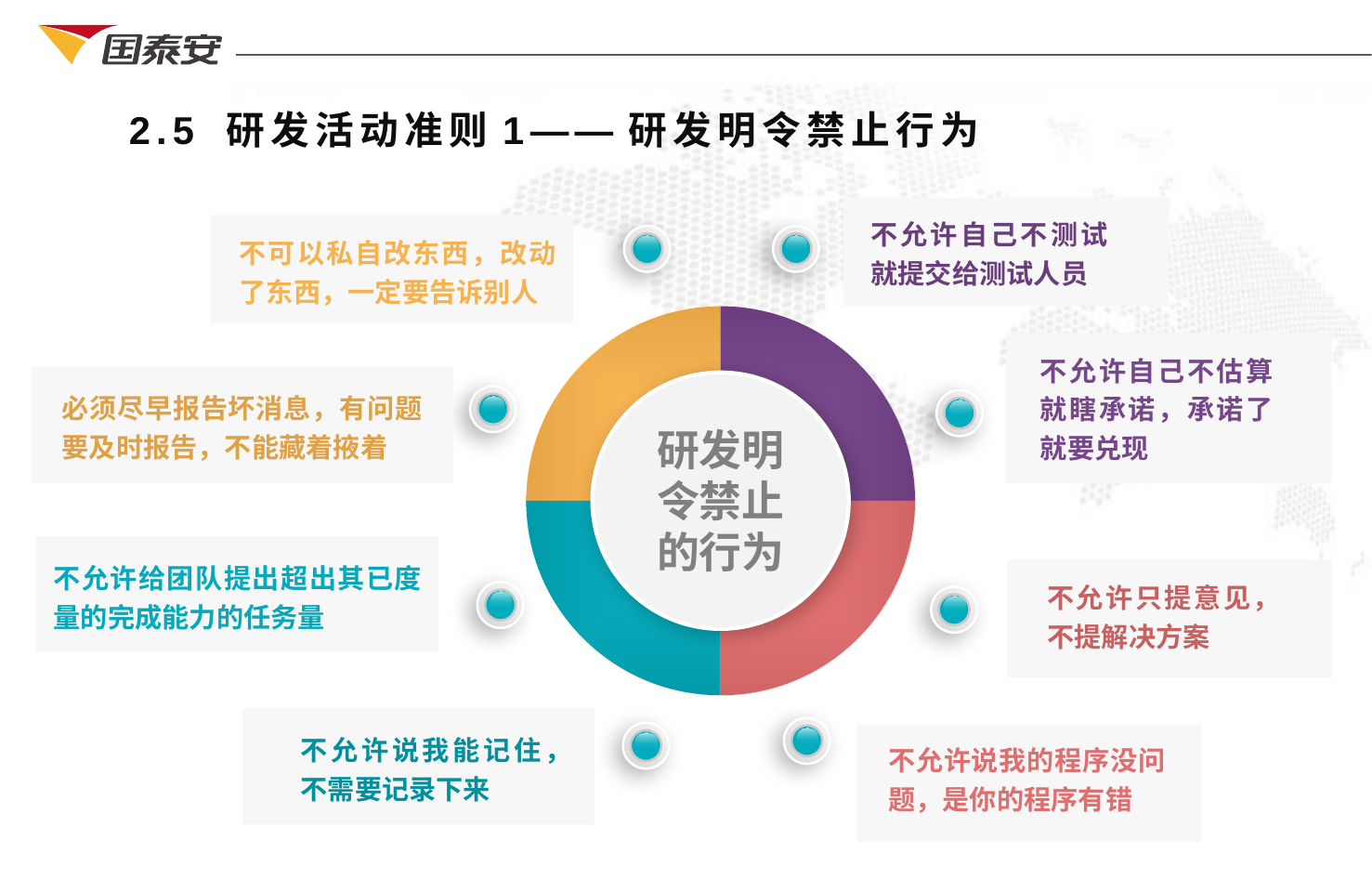

2.5 研发活动准则1——研发明令禁止行为

不允许自己不测试就提交给测试人员

不可以私自改东西，改动了东西，一定要告诉别人

不允许自己不估算就瞎承诺，承诺了就要兑现

必须尽早报告坏消息，有问题要及时报告，不能藏着掖着

研发明令禁止的行为

不允许给团队提出超出其已度量的完成能力的任务量

不允许只提意见，不提解决方案

不允许说我能记住，不需要记录下来

不允许说我的程序没问题，是你的程序有错